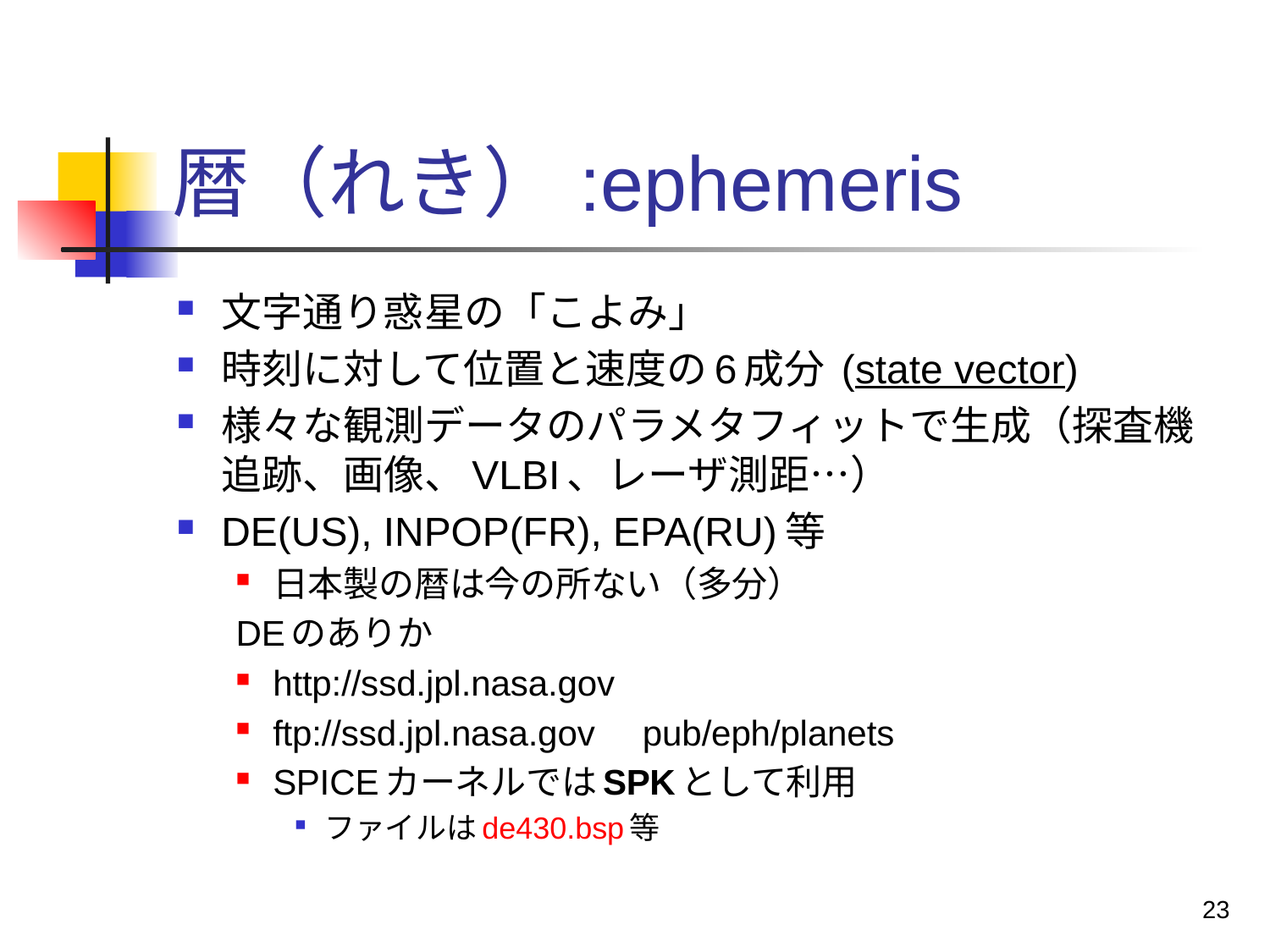

# 暦（れき）:ephemeris
文字通り惑星の「こよみ」
時刻に対して位置と速度の6成分 (state vector)
様々な観測データのパラメタフィットで生成（探査機追跡、画像、VLBI、レーザ測距…）
DE(US), INPOP(FR), EPA(RU)等
日本製の暦は今の所ない（多分）
DEのありか
http://ssd.jpl.nasa.gov
ftp://ssd.jpl.nasa.gov　pub/eph/planets
SPICEカーネルではSPKとして利用
ファイルはde430.bsp等
23